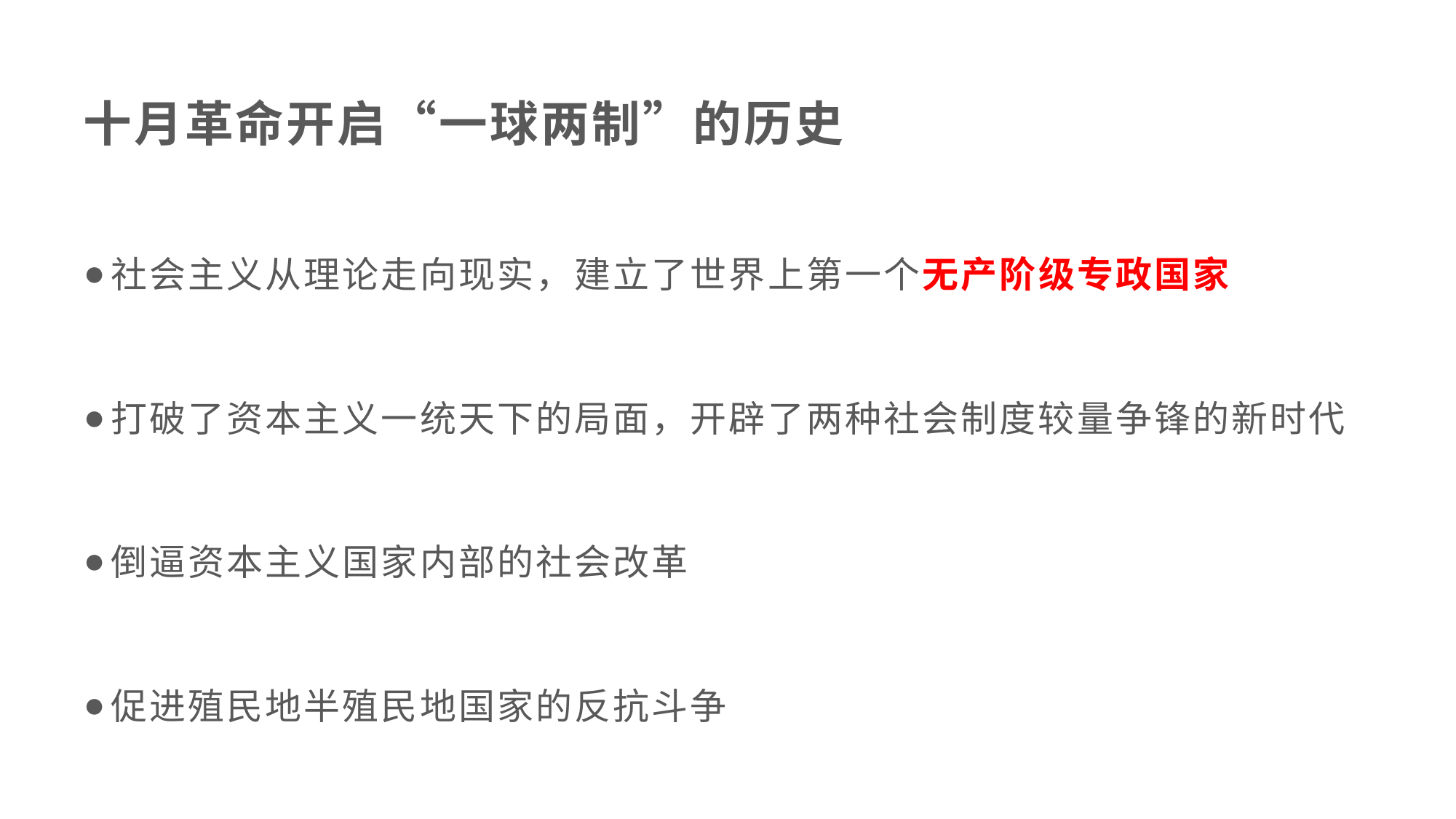

十月革命开启“一球两制”的历史

社会主义从理论走向现实，建立了世界上第一个无产阶级专政国家

打破了资本主义一统天下的局面，开辟了两种社会制度较量争锋的新时代

倒逼资本主义国家内部的社会改革

促进殖民地半殖民地国家的反抗斗争